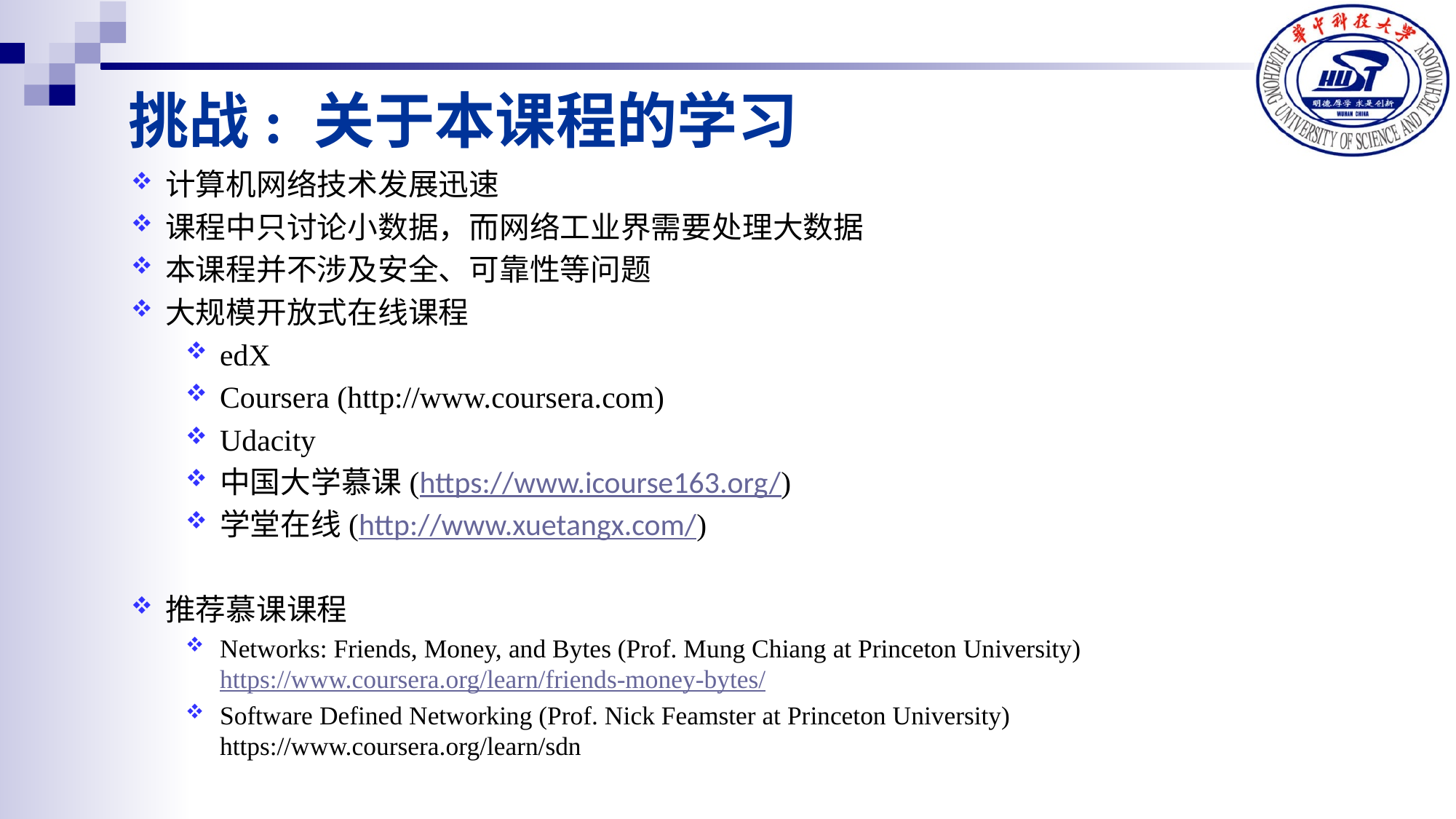

挑战: 关于本课程的学习
计算机网络技术发展迅速
课程中只讨论小数据，而网络工业界需要处理大数据
本课程并不涉及安全、可靠性等问题
大规模开放式在线课程
edX
Coursera (http://www.coursera.com)
Udacity
中国大学慕课(https://www.icourse163.org/)
学堂在线(http://www.xuetangx.com/)

推荐慕课课程
Networks: Friends, Money, and Bytes (Prof. Mung Chiang at Princeton University)
https://www.coursera.org/learn/friends-money-bytes/
Software Defined Networking (Prof. Nick Feamster at Princeton University)
https://www.coursera.org/learn/sdn